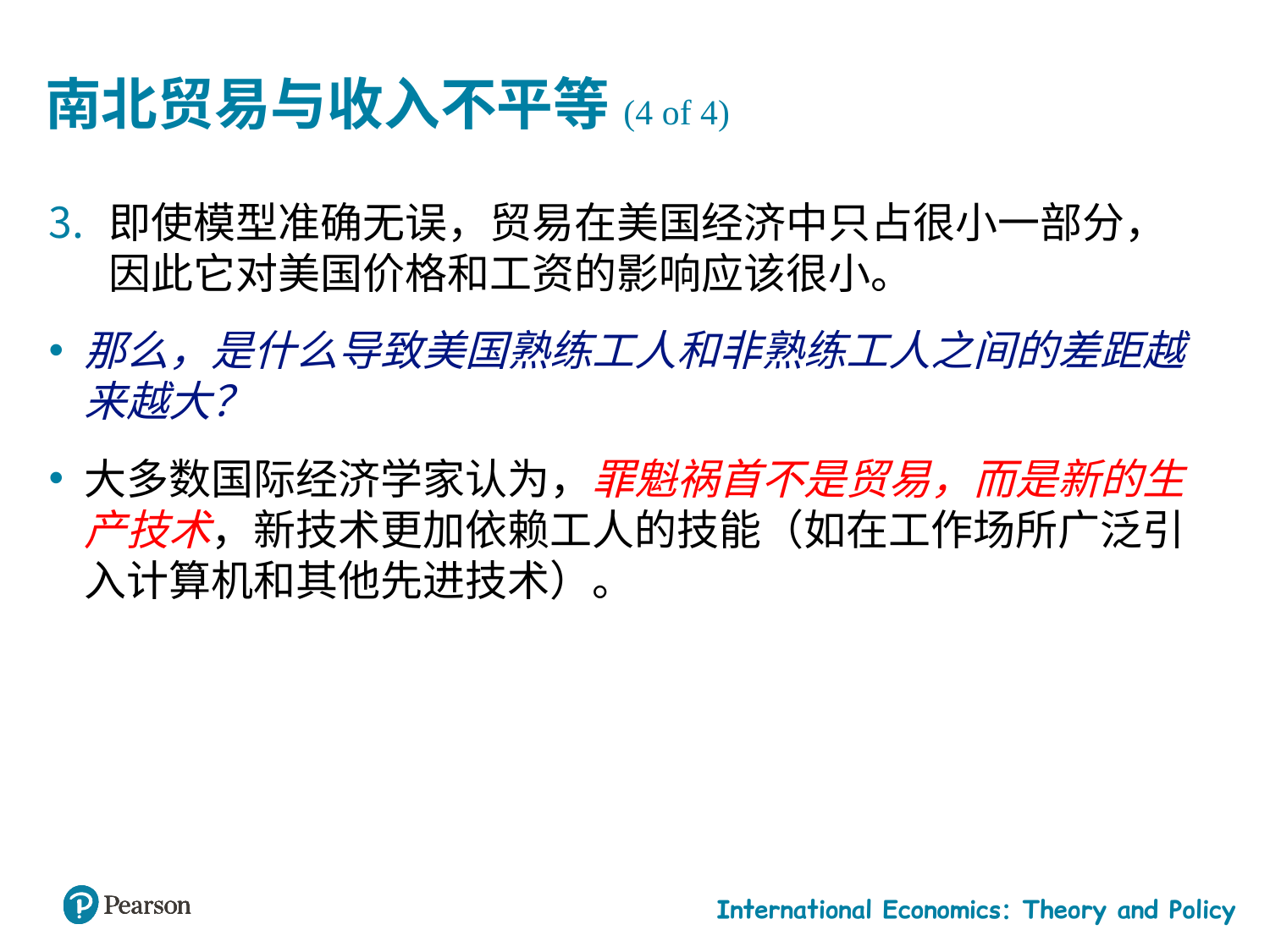

# 南北贸易与收入不平等(4 of 4)
即使模型准确无误，贸易在美国经济中只占很小一部分，因此它对美国价格和工资的影响应该很小。
那么，是什么导致美国熟练工人和非熟练工人之间的差距越来越大？
大多数国际经济学家认为，罪魁祸首不是贸易，而是新的生产技术，新技术更加依赖工人的技能（如在工作场所广泛引入计算机和其他先进技术）。